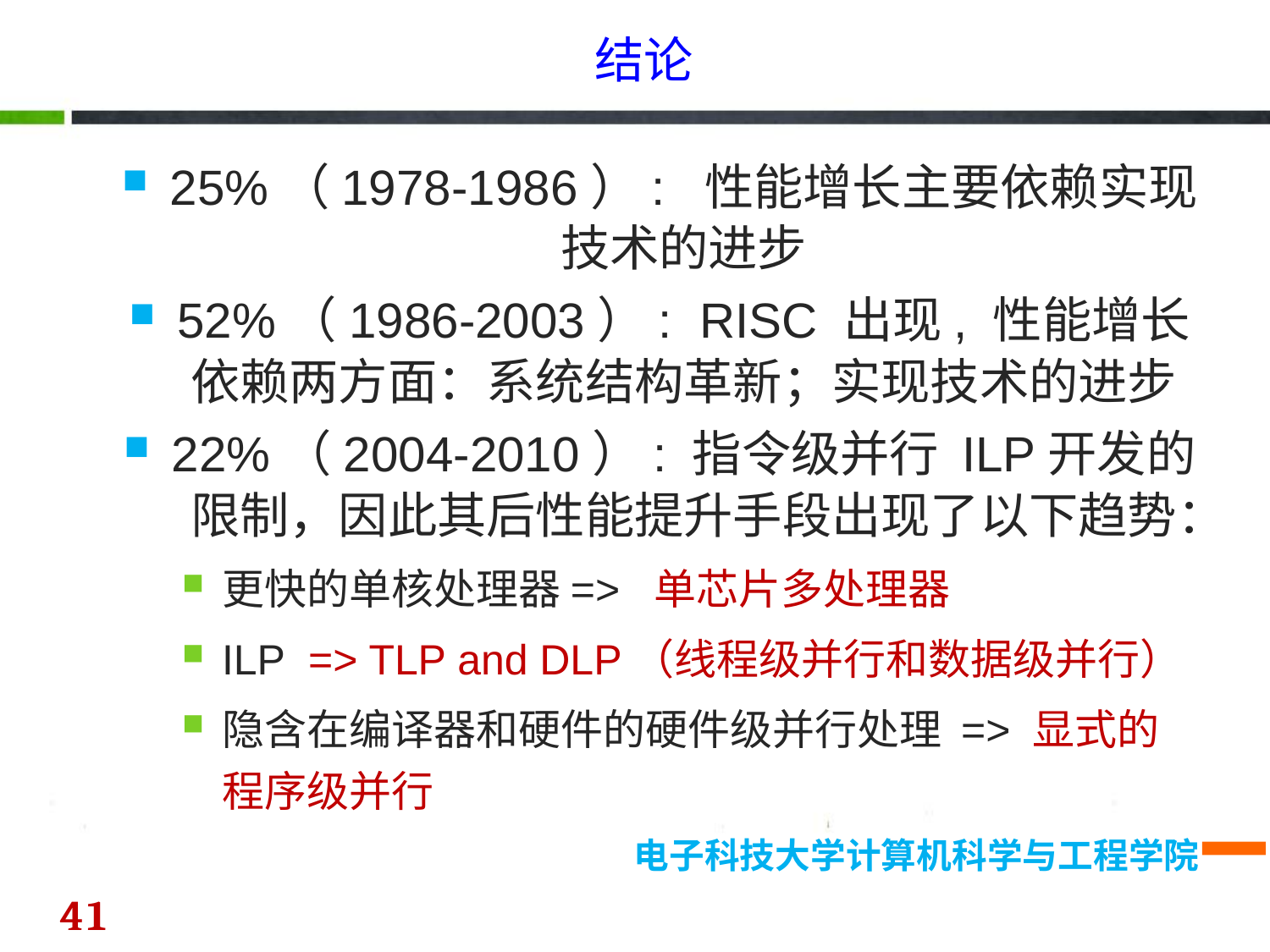

结论
25%（1978-1986）:  性能增长主要依赖实现技术的进步
52%（1986-2003）:  RISC 出现, 性能增长依赖两方面：系统结构革新；实现技术的进步
22%（2004-2010）: 指令级并行 ILP开发的限制，因此其后性能提升手段出现了以下趋势：
更快的单核处理器=>  单芯片多处理器
ILP  => TLP and DLP（线程级并行和数据级并行）
隐含在编译器和硬件的硬件级并行处理 => 显式的程序级并行